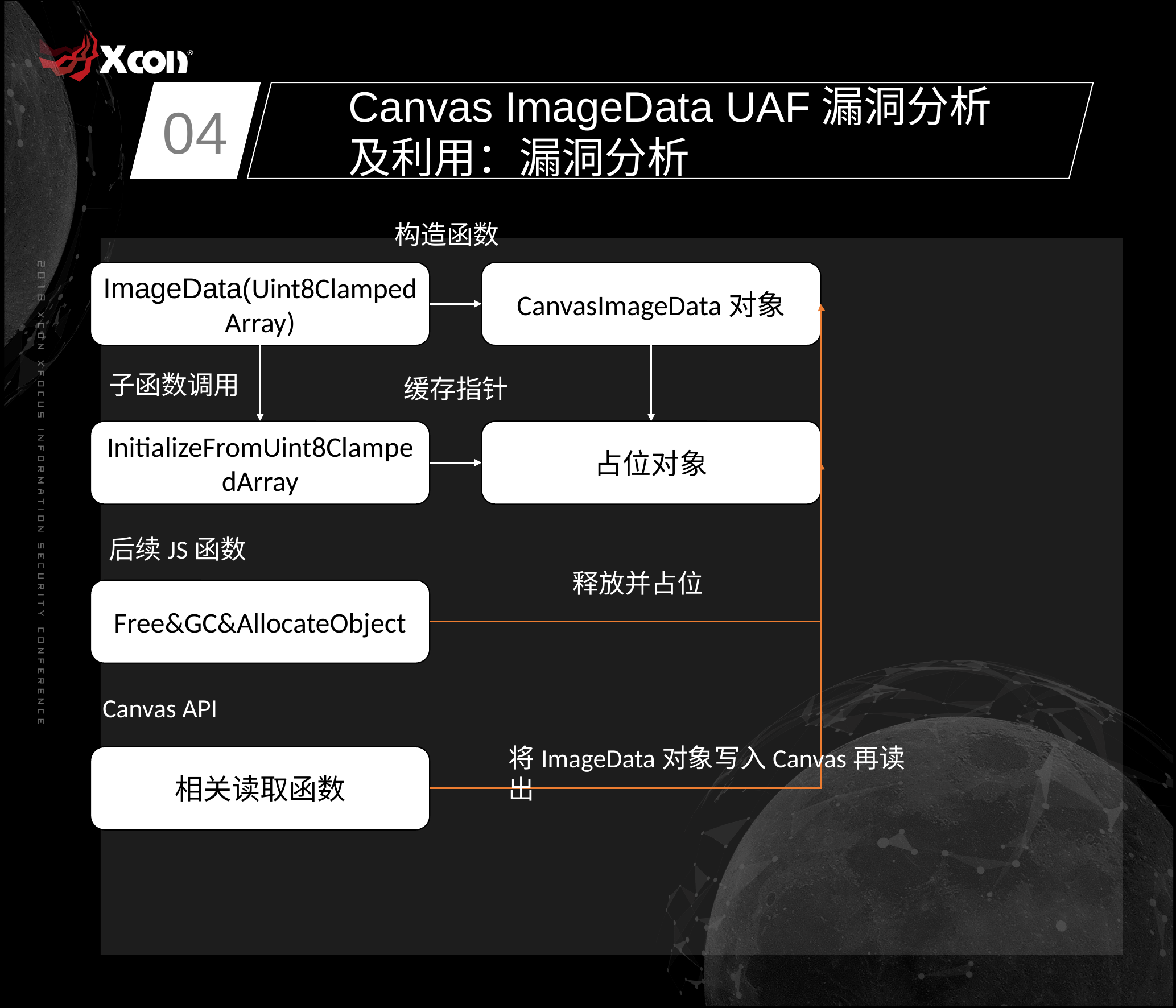

04
Canvas ImageData UAF漏洞分析及利用：漏洞分析
构造函数

ImageData(Uint8ClampedArray)
CanvasImageData对象
子函数调用
缓存指针
InitializeFromUint8ClampedArray
Uint8ClampedArray.buffer
占位对象
后续JS函数
释放并占位
Free&GC&AllocateObject
Canvas API
将ImageData对象写入Canvas再读出
相关读取函数